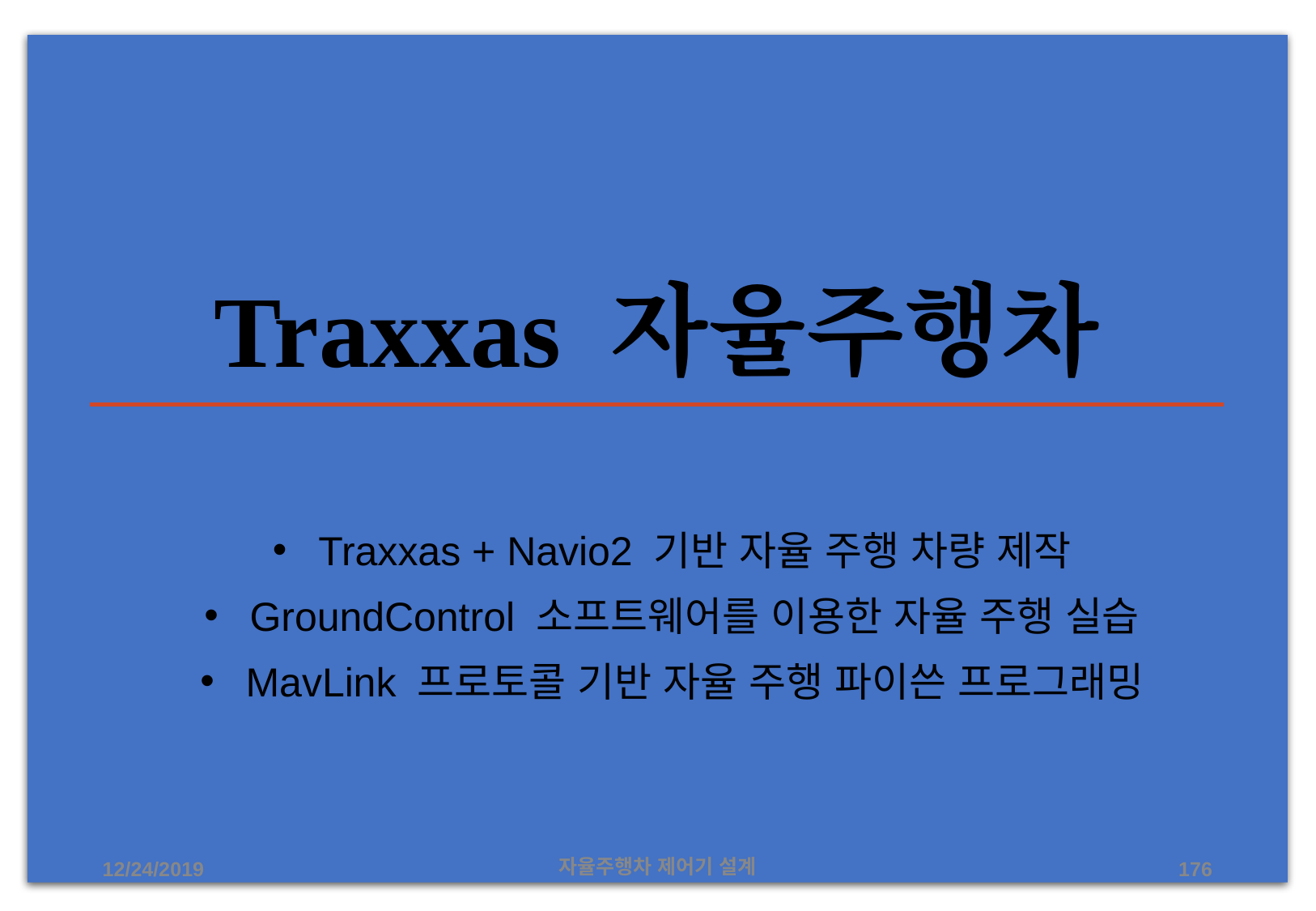

# Traxxas 자율주행차
Traxxas + Navio2 기반 자율 주행 차량 제작
GroundControl 소프트웨어를 이용한 자율 주행 실습
MavLink 프로토콜 기반 자율 주행 파이쓴 프로그래밍
12/24/2019
자율주행차 제어기 설계
176